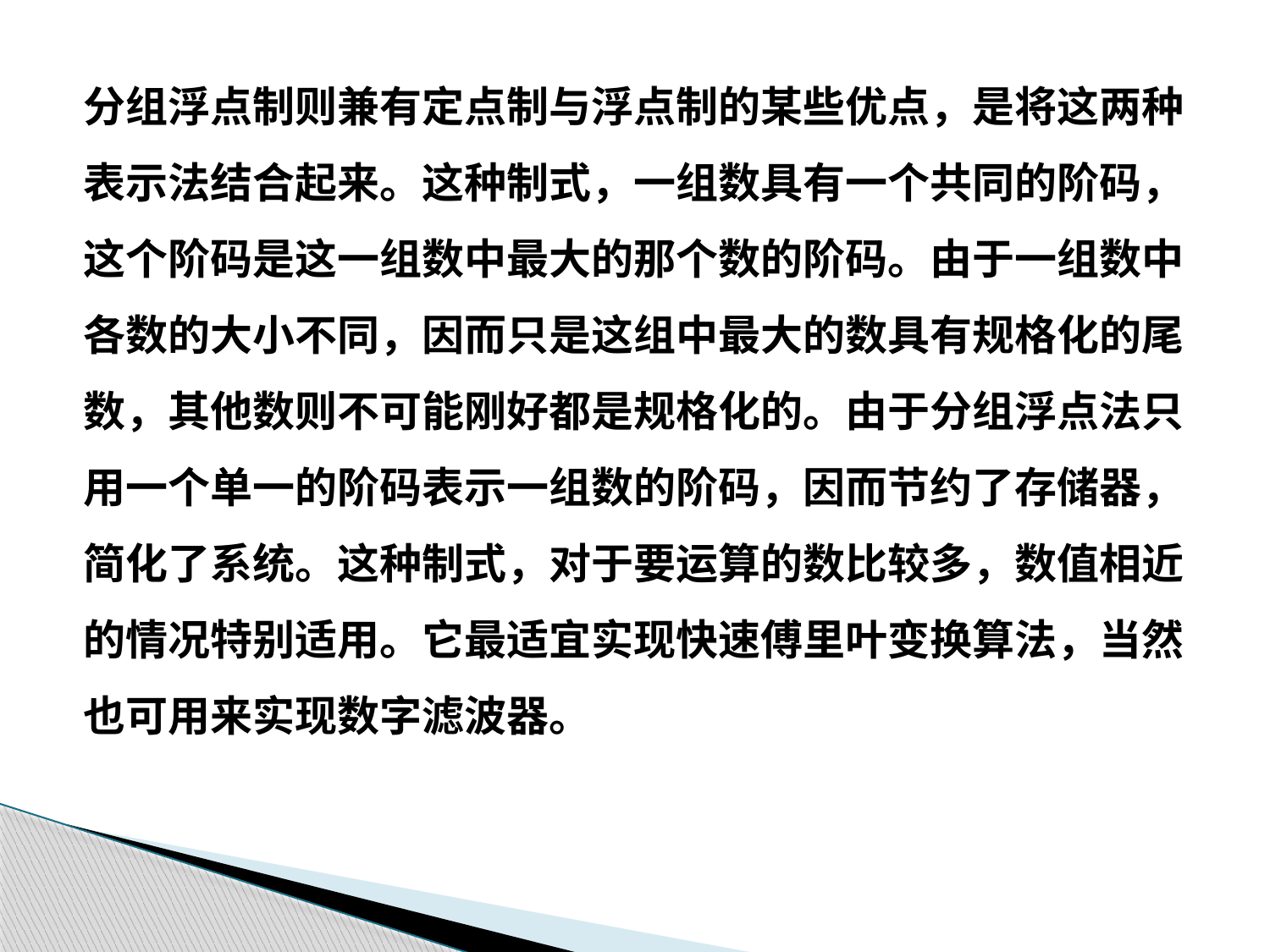

分组浮点制则兼有定点制与浮点制的某些优点，是将这两种
表示法结合起来。这种制式，一组数具有一个共同的阶码，
这个阶码是这一组数中最大的那个数的阶码。由于一组数中
各数的大小不同，因而只是这组中最大的数具有规格化的尾
数，其他数则不可能刚好都是规格化的。由于分组浮点法只
用一个单一的阶码表示一组数的阶码，因而节约了存储器，
简化了系统。这种制式，对于要运算的数比较多，数值相近
的情况特别适用。它最适宜实现快速傅里叶变换算法，当然
也可用来实现数字滤波器。